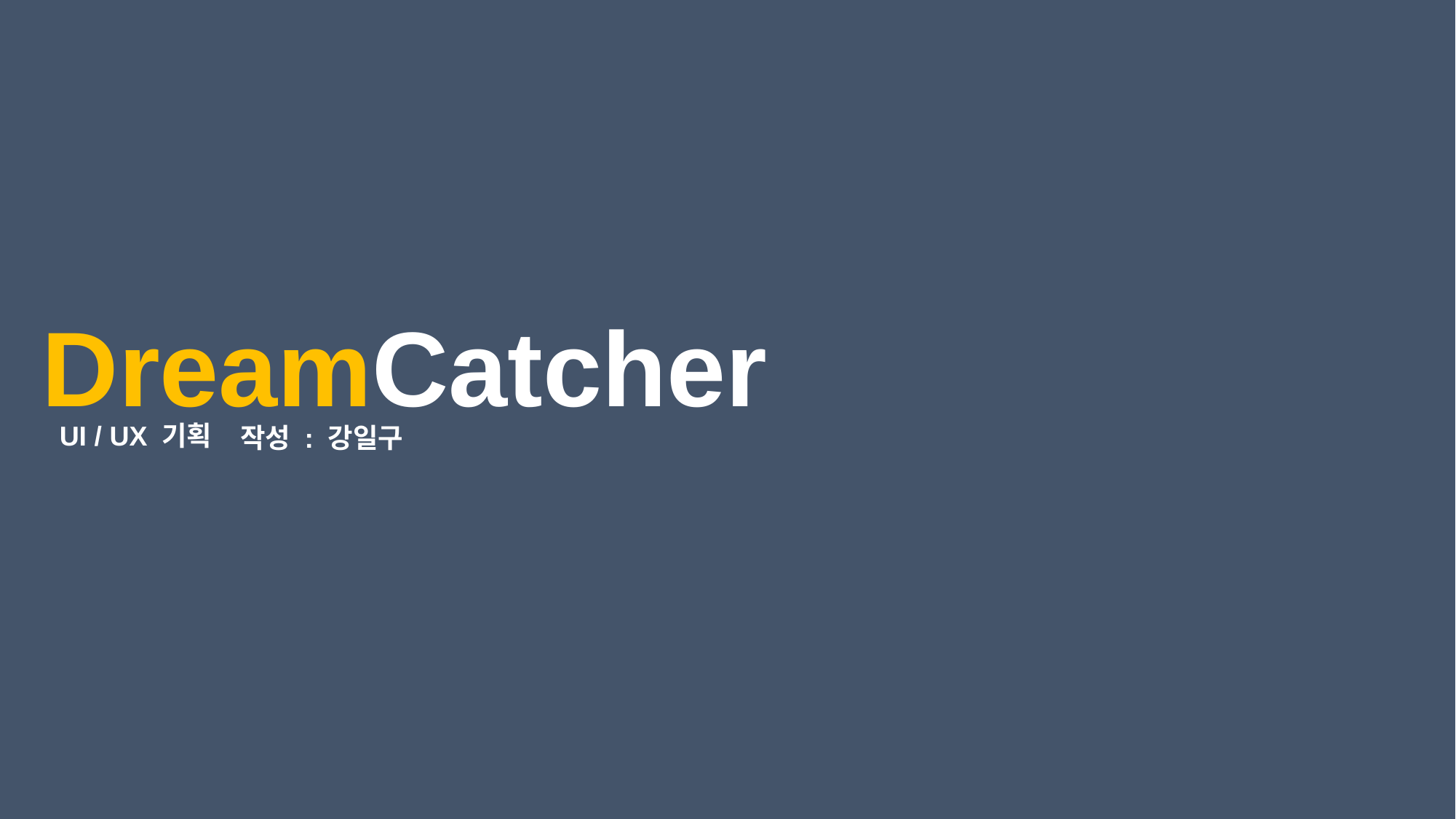

DreamCatcher
UI / UX 기획
작성 : 강일구